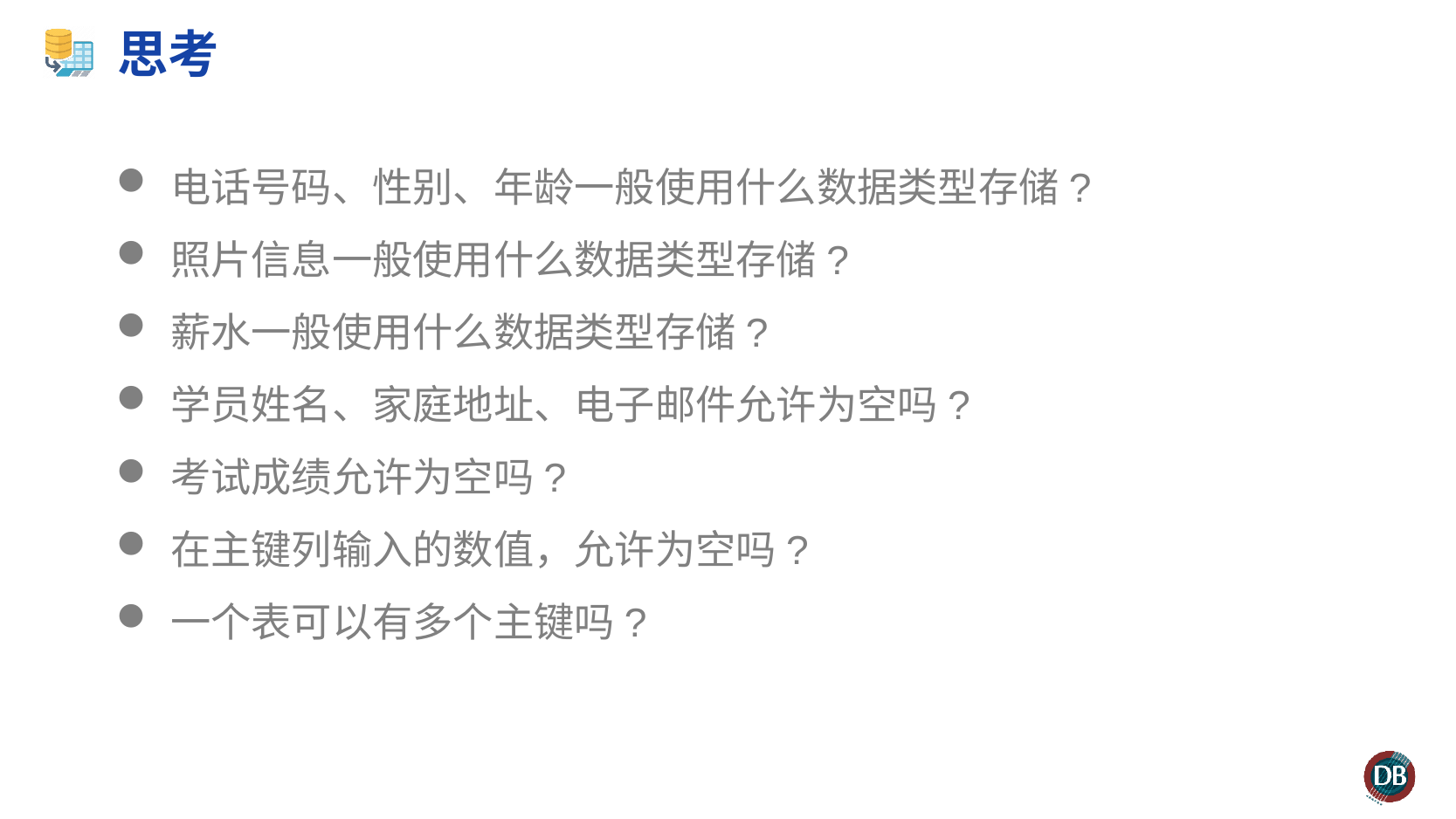

# 思考

电话号码、性别、年龄一般使用什么数据类型存储?
照片信息一般使用什么数据类型存储?
薪水一般使用什么数据类型存储?
学员姓名、家庭地址、电子邮件允许为空吗?
考试成绩允许为空吗?
在主键列输入的数值，允许为空吗?
一个表可以有多个主键吗?